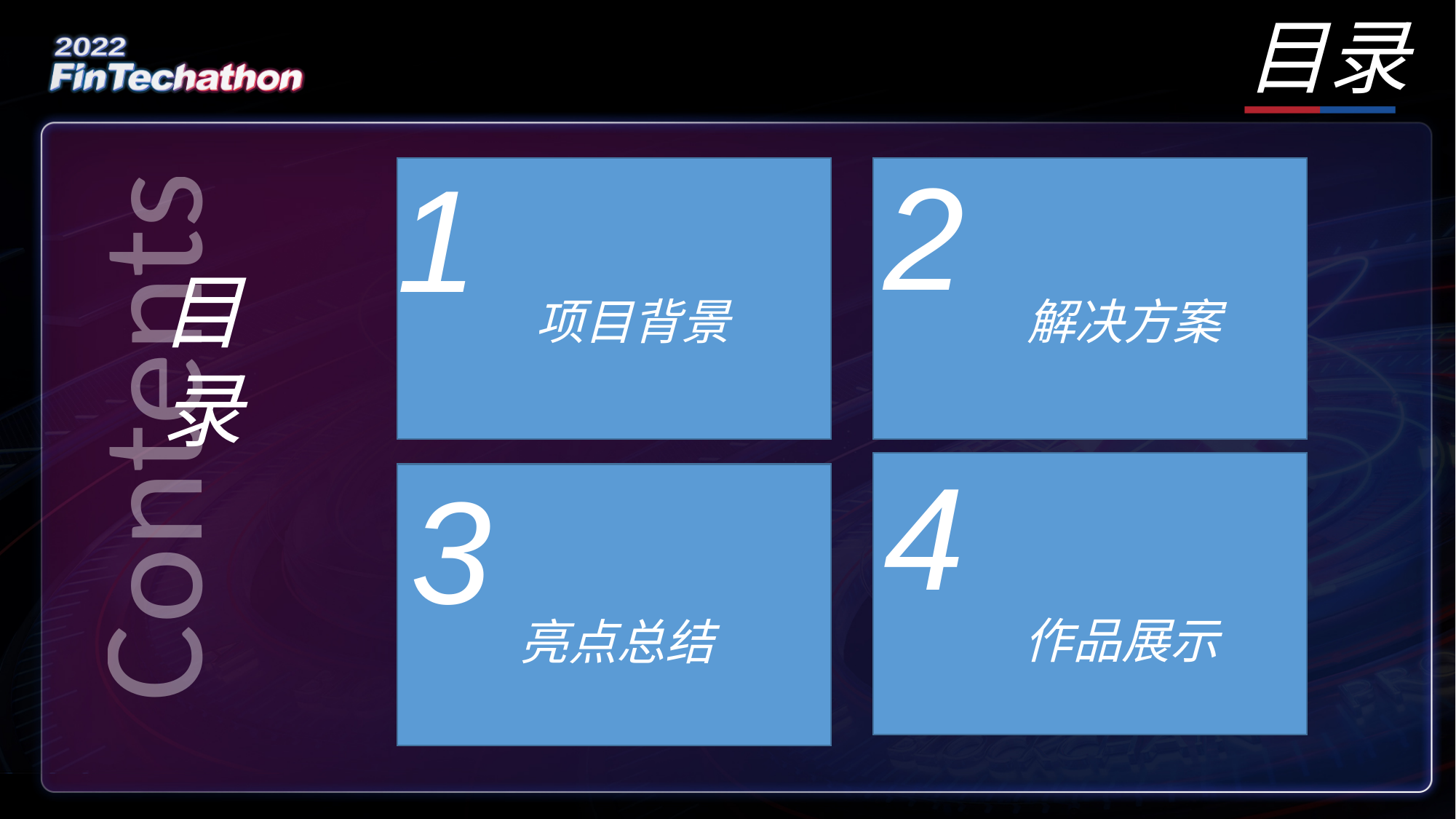

目录
2
1

目
录
解决方案
项目背景
Contents
4
3

作品展示
亮点总结